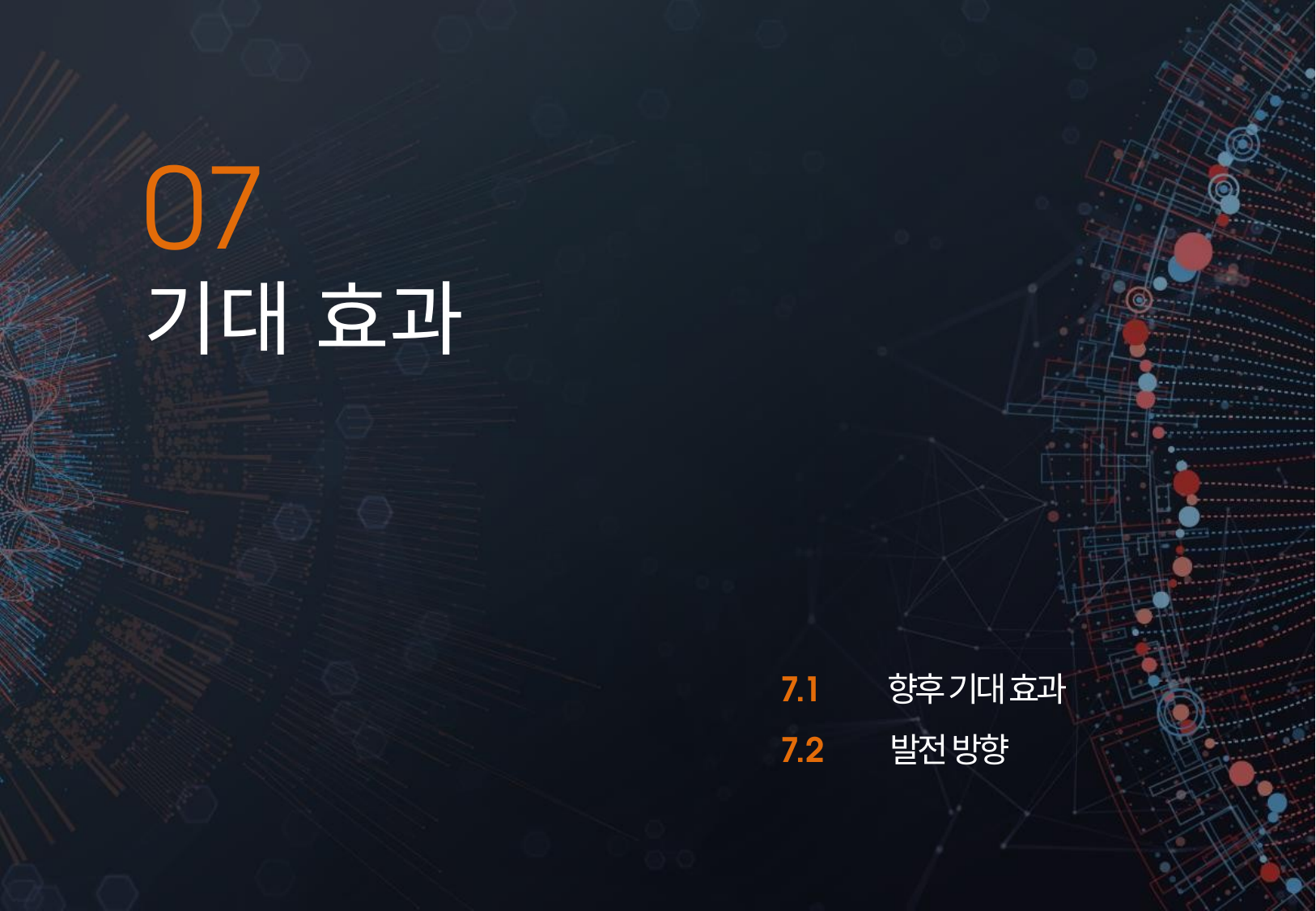

07
# 기대 효과
7.1      향후 기대 효과
7.2      발전 방향